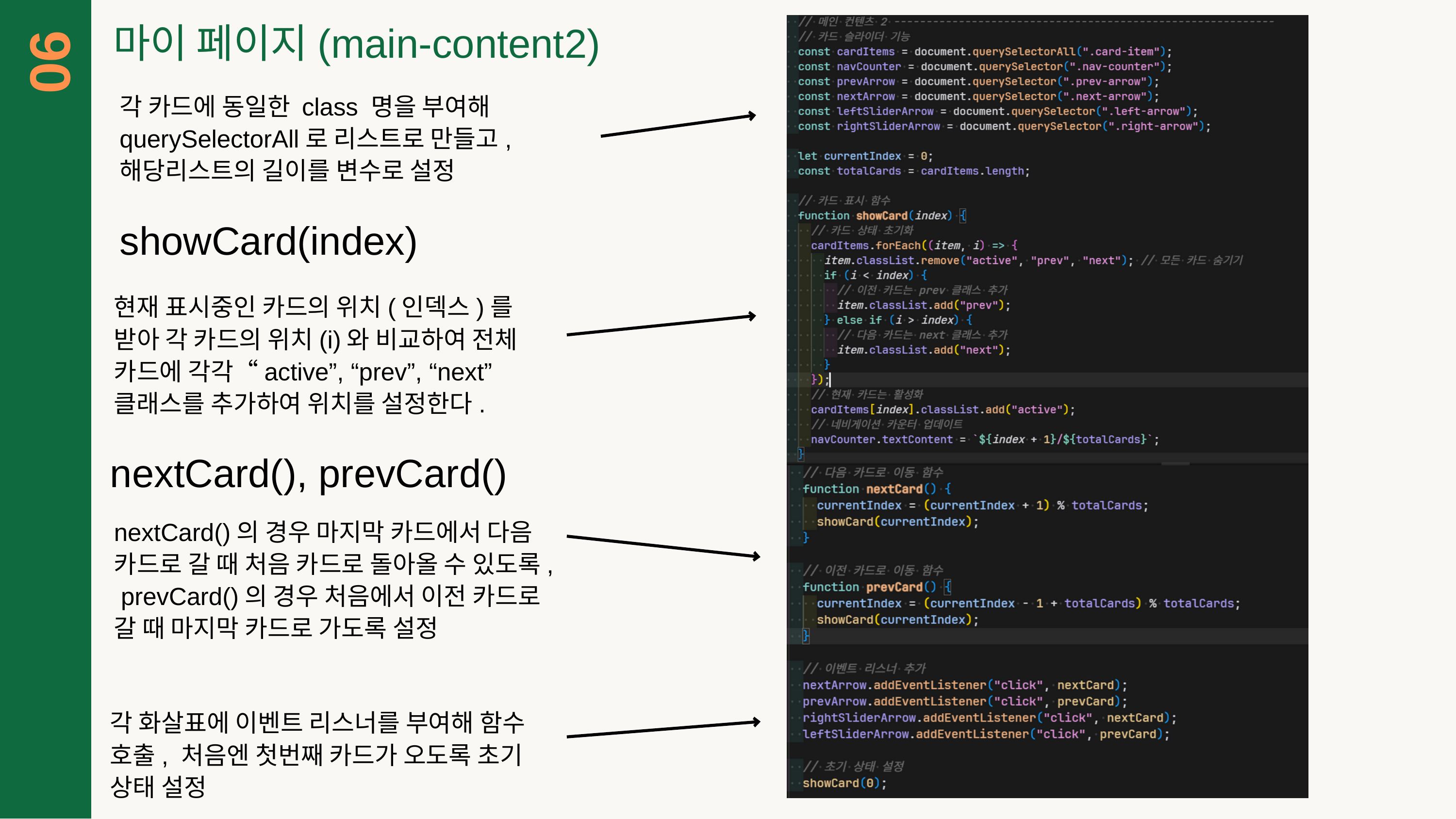

ㅇㅁㄴㅇㅁㄴㅇㅁㄴㅇ
마이 페이지(main-content2)

06
각 카드에 동일한 class 명을 부여해 querySelectorAll로 리스트로 만들고, 해당리스트의 길이를 변수로 설정

showCard(index)
현재 표시중인 카드의 위치(인덱스)를 받아 각 카드의 위치(i)와 비교하여 전체 카드에 각각“active”, “prev”, “next” 클래스를 추가하여 위치를 설정한다.

nextCard(), prevCard()

nextCard()의 경우 마지막 카드에서 다음 카드로 갈 때 처음 카드로 돌아올 수 있도록, prevCard()의 경우 처음에서 이전 카드로 갈 때 마지막 카드로 가도록 설정

각 화살표에 이벤트 리스너를 부여해 함수 호출, 처음엔 첫번째 카드가 오도록 초기 상태 설정